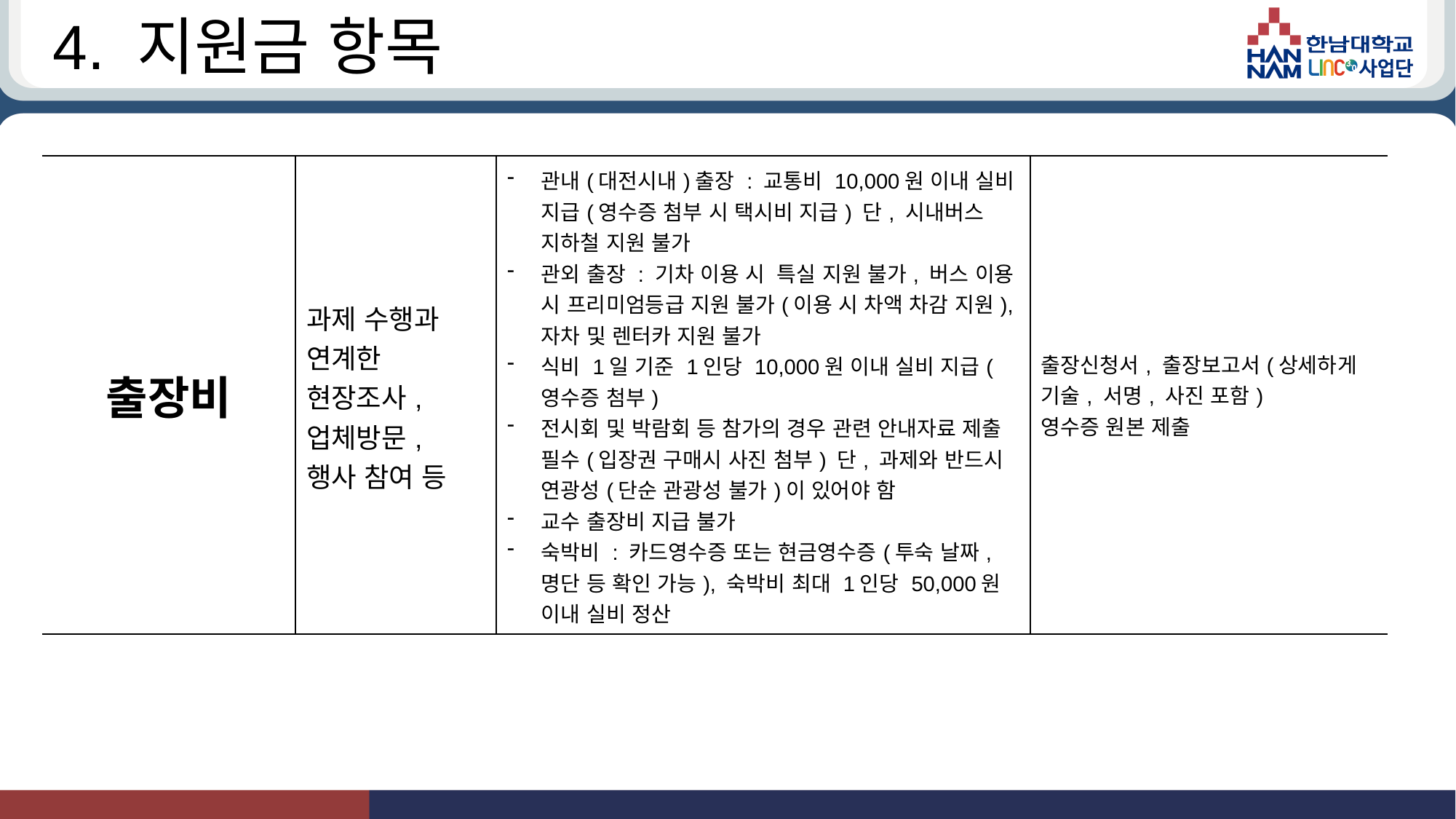

# 4. 지원금 항목
| 출장비 | 과제 수행과 연계한 현장조사, 업체방문, 행사 참여 등 | 관내(대전시내)출장 : 교통비 10,000원 이내 실비 지급(영수증 첨부 시 택시비 지급) 단, 시내버스 지하철 지원 불가 관외 출장 : 기차 이용 시 특실 지원 불가, 버스 이용 시 프리미엄등급 지원 불가(이용 시 차액 차감 지원), 자차 및 렌터카 지원 불가 식비 1일 기준 1인당 10,000원 이내 실비 지급(영수증 첨부) 전시회 및 박람회 등 참가의 경우 관련 안내자료 제출 필수(입장권 구매시 사진 첨부) 단, 과제와 반드시 연광성(단순 관광성 불가)이 있어야 함 교수 출장비 지급 불가 숙박비 : 카드영수증 또는 현금영수증(투숙 날짜, 명단 등 확인 가능), 숙박비 최대 1인당 50,000원 이내 실비 정산 | 출장신청서, 출장보고서(상세하게 기술, 서명, 사진 포함) 영수증 원본 제출 |
| --- | --- | --- | --- |